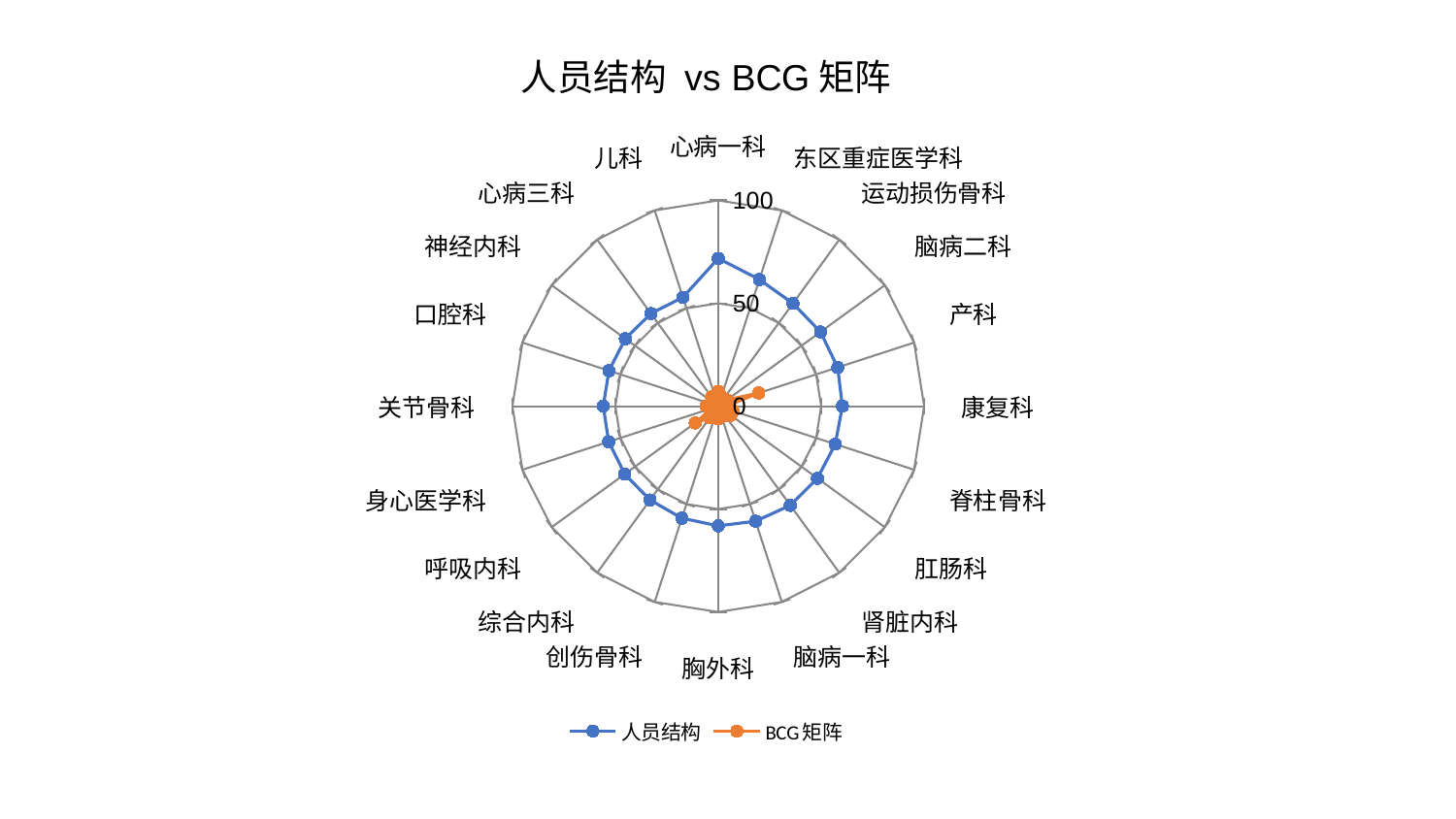

### Chart: 人员结构 vs BCG矩阵

| Category | 人员结构 | BCG矩阵 |
|---|---|---|
| 心病一科 | 71.80102454058809 | 7.146927147890625 |
| 东区重症医学科 | 64.72393646639121 | 4.8335726190303 |
| 运动损伤骨科 | 61.73069176303306 | 0.43778729551376305 |
| 脑病二科 | 61.390987838811206 | 5.154665153370345 |
| 产科 | 60.99977337172661 | 20.716434724084987 |
| 康复科 | 60.31609474443549 | 3.846922428149012 |
| 脊柱骨科 | 59.74802801559003 | 7.454791221962459 |
| 肛肠科 | 59.57345509314078 | 7.558735986413489 |
| 肾脏内科 | 59.564213537197915 | 5.710018199124633 |
| 脑病一科 | 58.764408489392665 | 2.2041669690610037 |
| 胸外科 | 58.14552484286913 | 6.13177959576738 |
| 创伤骨科 | 57.21668318757657 | 5.067913697593276 |
| 综合内科 | 56.36418673578585 | 6.996188892433071 |
| 呼吸内科 | 56.13814176735663 | 13.854645918309934 |
| 身心医学科 | 55.99219094451291 | 3.308280233919169 |
| 关节骨科 | 55.86446162323718 | 5.967079233139667 |
| 口腔科 | 55.83873044004492 | 1.584695309408009 |
| 神经内科 | 55.79644964625847 | 3.51401372895968 |
| 心病三科 | 55.658948244677575 | 5.590060590693575 |
| 儿科 | 55.588325423184706 | 0.4945983336956045 |
29